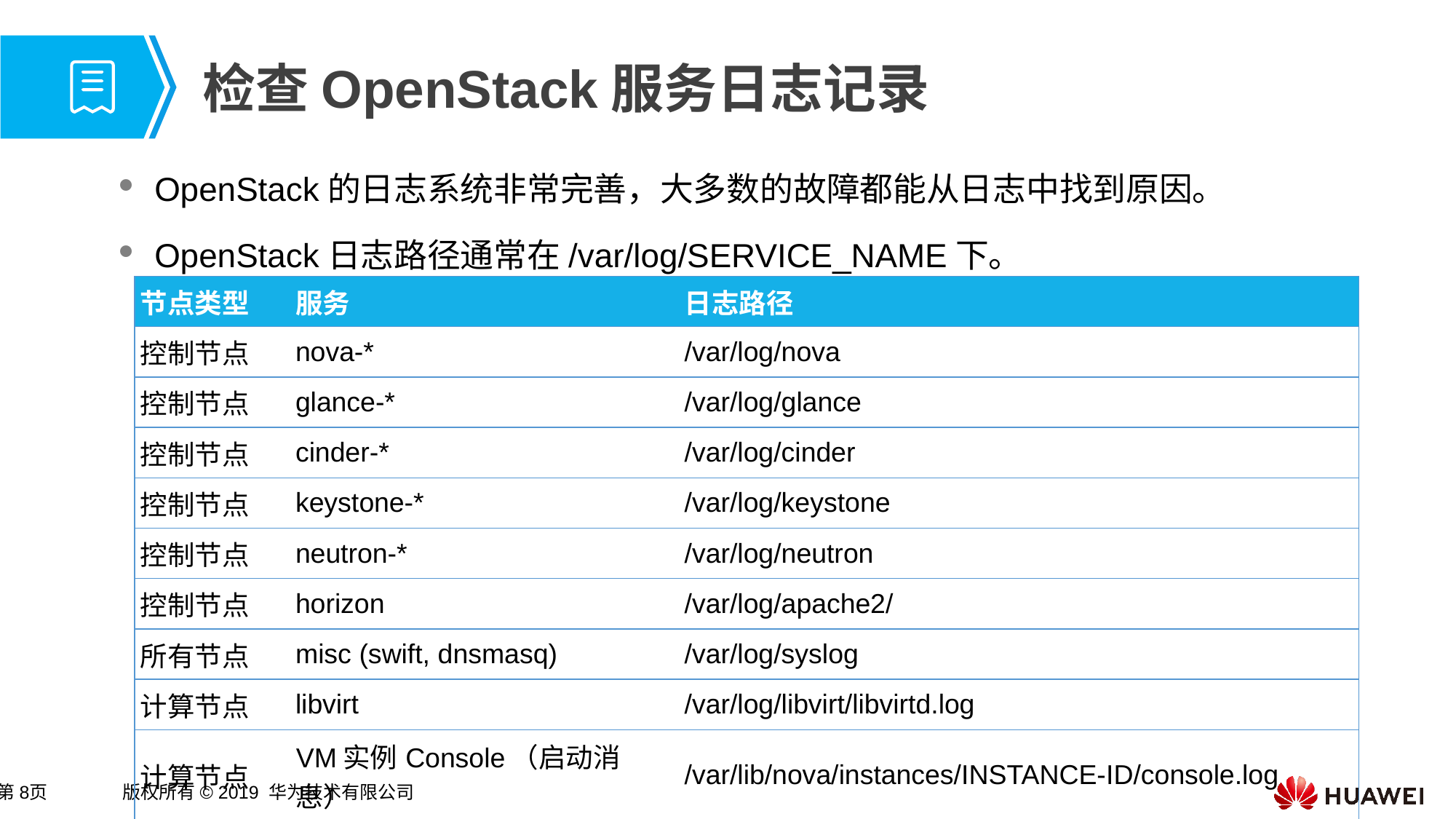

# 检查OpenStack服务日志记录
OpenStack的日志系统非常完善，大多数的故障都能从日志中找到原因。
OpenStack日志路径通常在/var/log/SERVICE_NAME下。

| 节点类型 | 服务 | 日志路径 |
| --- | --- | --- |
| 控制节点 | nova-\* | /var/log/nova |
| 控制节点 | glance-\* | /var/log/glance |
| 控制节点 | cinder-\* | /var/log/cinder |
| 控制节点 | keystone-\* | /var/log/keystone |
| 控制节点 | neutron-\* | /var/log/neutron |
| 控制节点 | horizon | /var/log/apache2/ |
| 所有节点 | misc (swift, dnsmasq) | /var/log/syslog |
| 计算节点 | libvirt | /var/log/libvirt/libvirtd.log |
| 计算节点 | VM实例Console（启动消息） | /var/lib/nova/instances/INSTANCE-ID/console.log |
| 块存储节点 | cinder-volume | /var/log/cinder/cinder-volume.log |